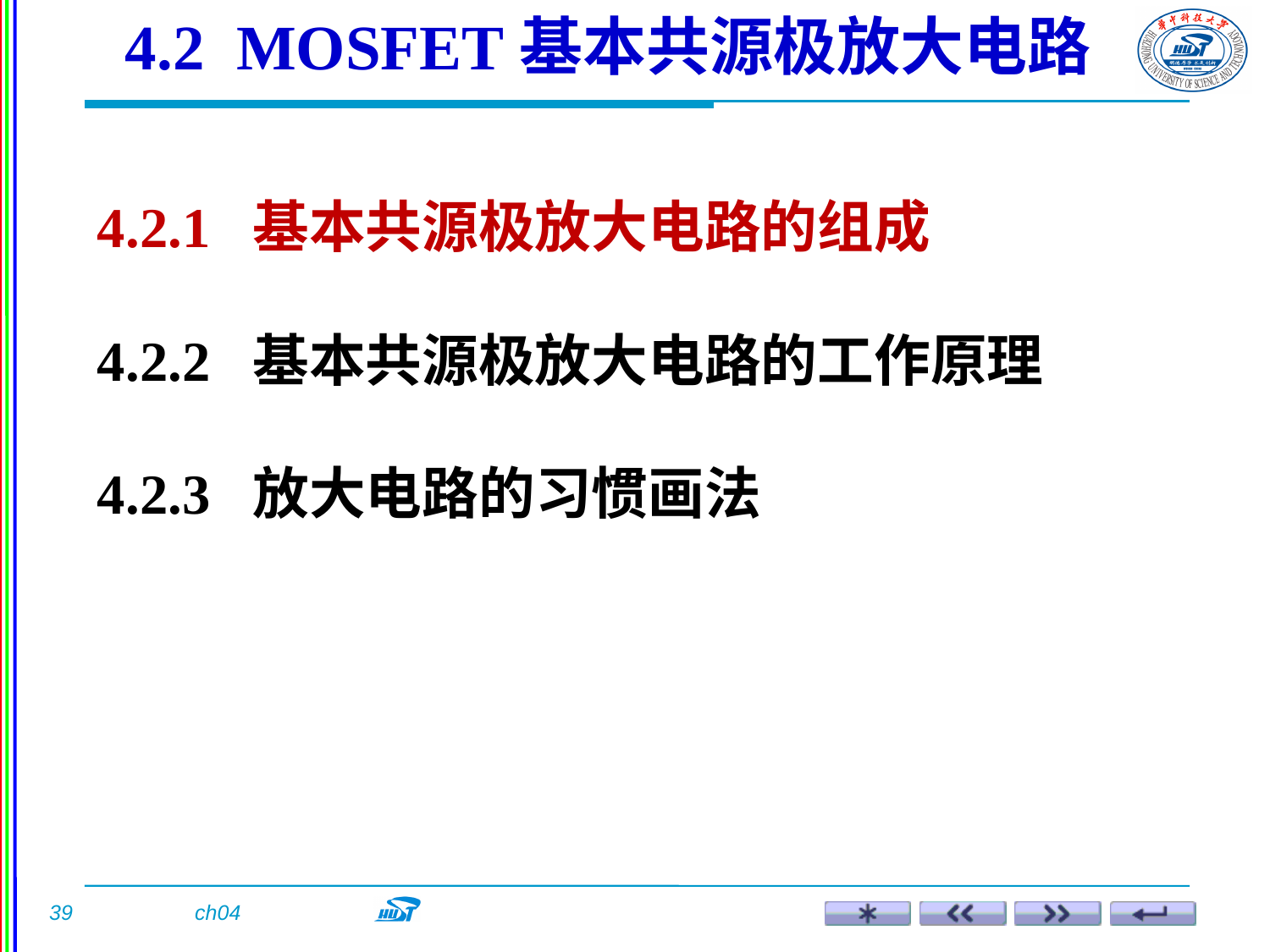

4.2  MOSFET基本共源极放大电路
4.2.1  基本共源极放大电路的组成
4.2.2  基本共源极放大电路的工作原理
4.2.3  放大电路的习惯画法